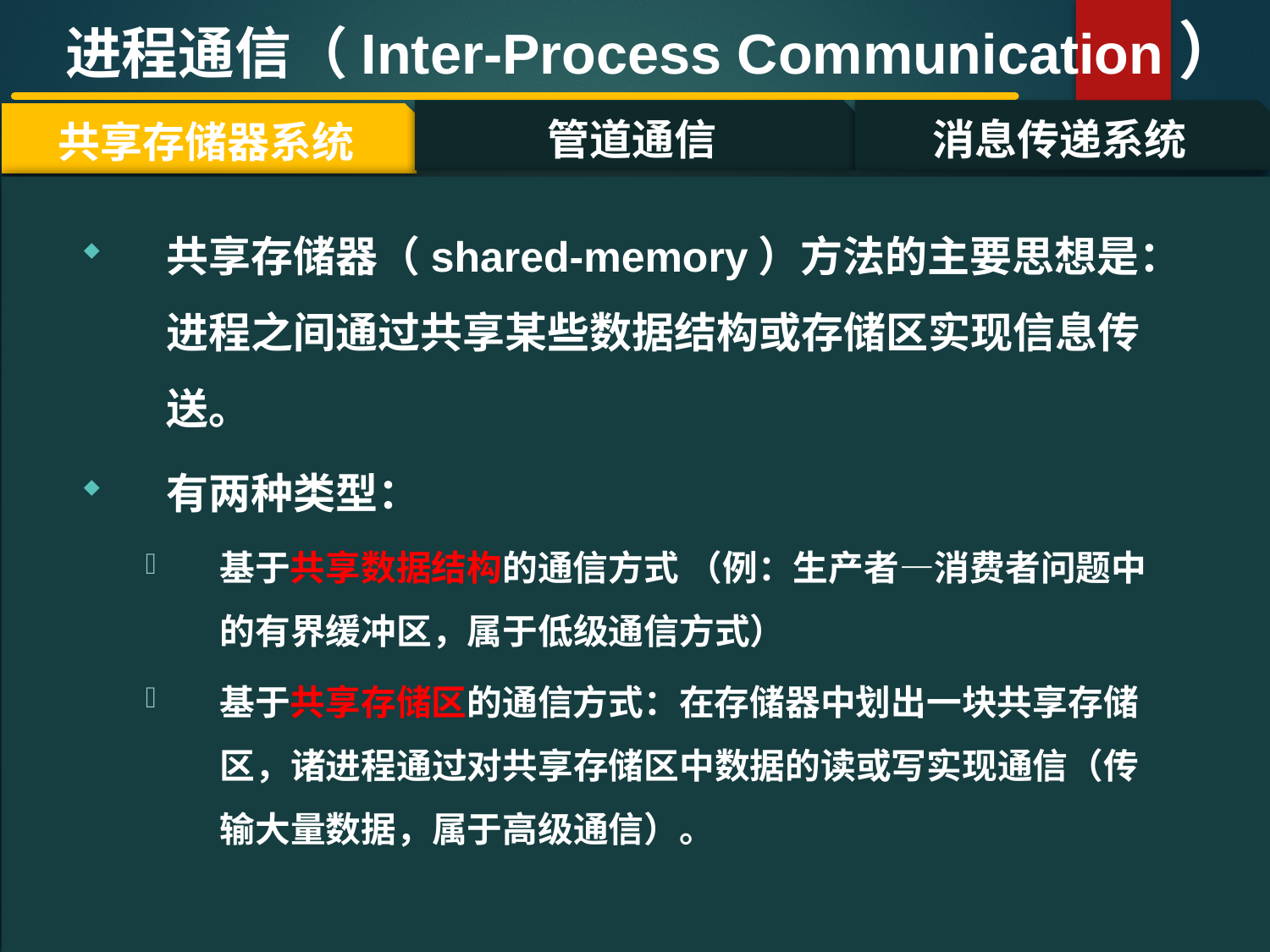

进程通信（Inter-Process Communication）
管道通信
消息传递系统
共享存储器系统
#
共享存储器（shared-memory）方法的主要思想是：进程之间通过共享某些数据结构或存储区实现信息传送。
有两种类型：
基于共享数据结构的通信方式 （例：生产者—消费者问题中的有界缓冲区，属于低级通信方式）
基于共享存储区的通信方式：在存储器中划出一块共享存储区，诸进程通过对共享存储区中数据的读或写实现通信（传输大量数据，属于高级通信）。